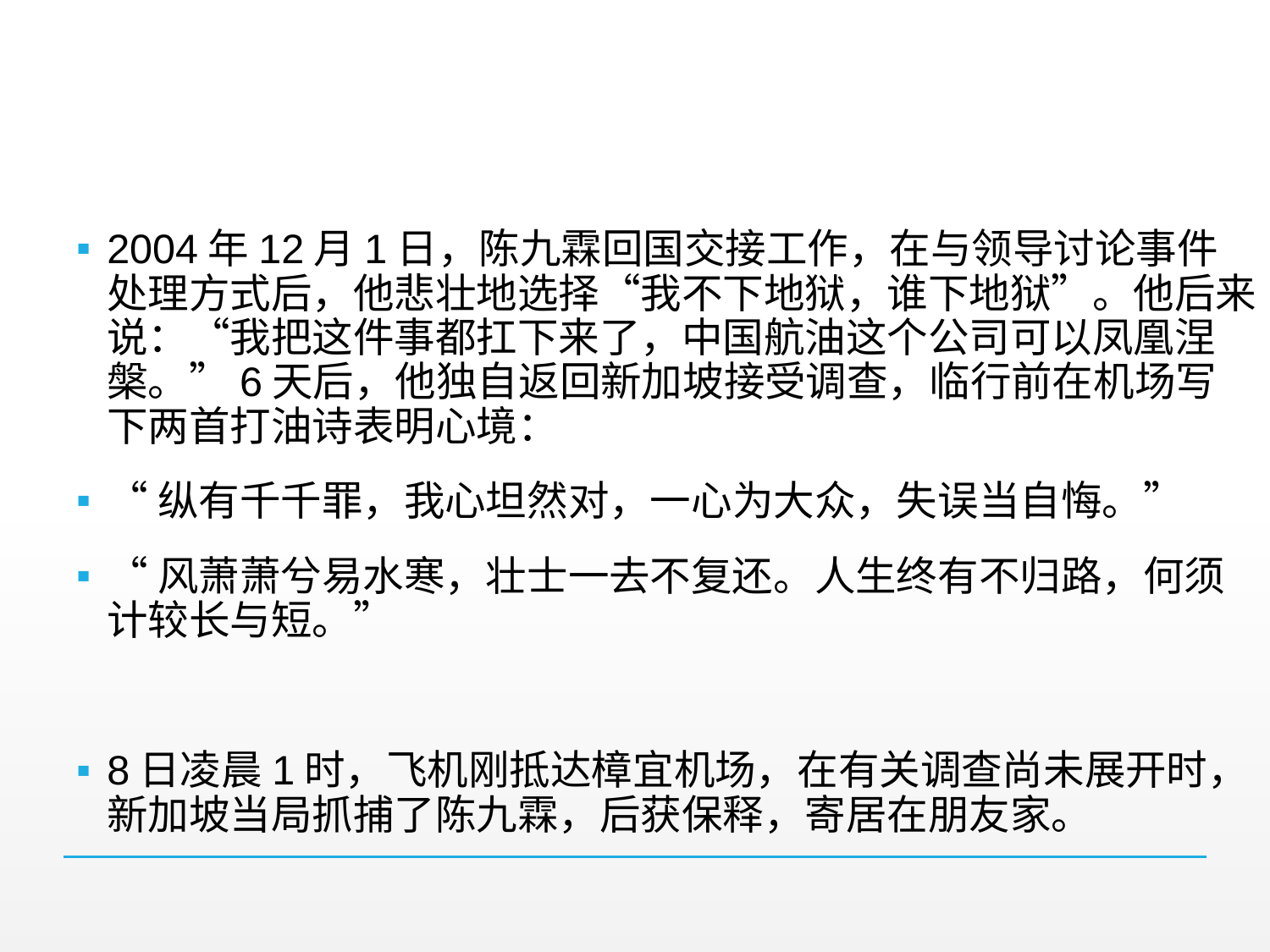

#
2004年12月1日，陈九霖回国交接工作，在与领导讨论事件处理方式后，他悲壮地选择“我不下地狱，谁下地狱”。他后来说：“我把这件事都扛下来了，中国航油这个公司可以凤凰涅槃。”6天后，他独自返回新加坡接受调查，临行前在机场写下两首打油诗表明心境：
“纵有千千罪，我心坦然对，一心为大众，失误当自悔。”
“风萧萧兮易水寒，壮士一去不复还。人生终有不归路，何须计较长与短。”

8日凌晨1时，飞机刚抵达樟宜机场，在有关调查尚未展开时，新加坡当局抓捕了陈九霖，后获保释，寄居在朋友家。